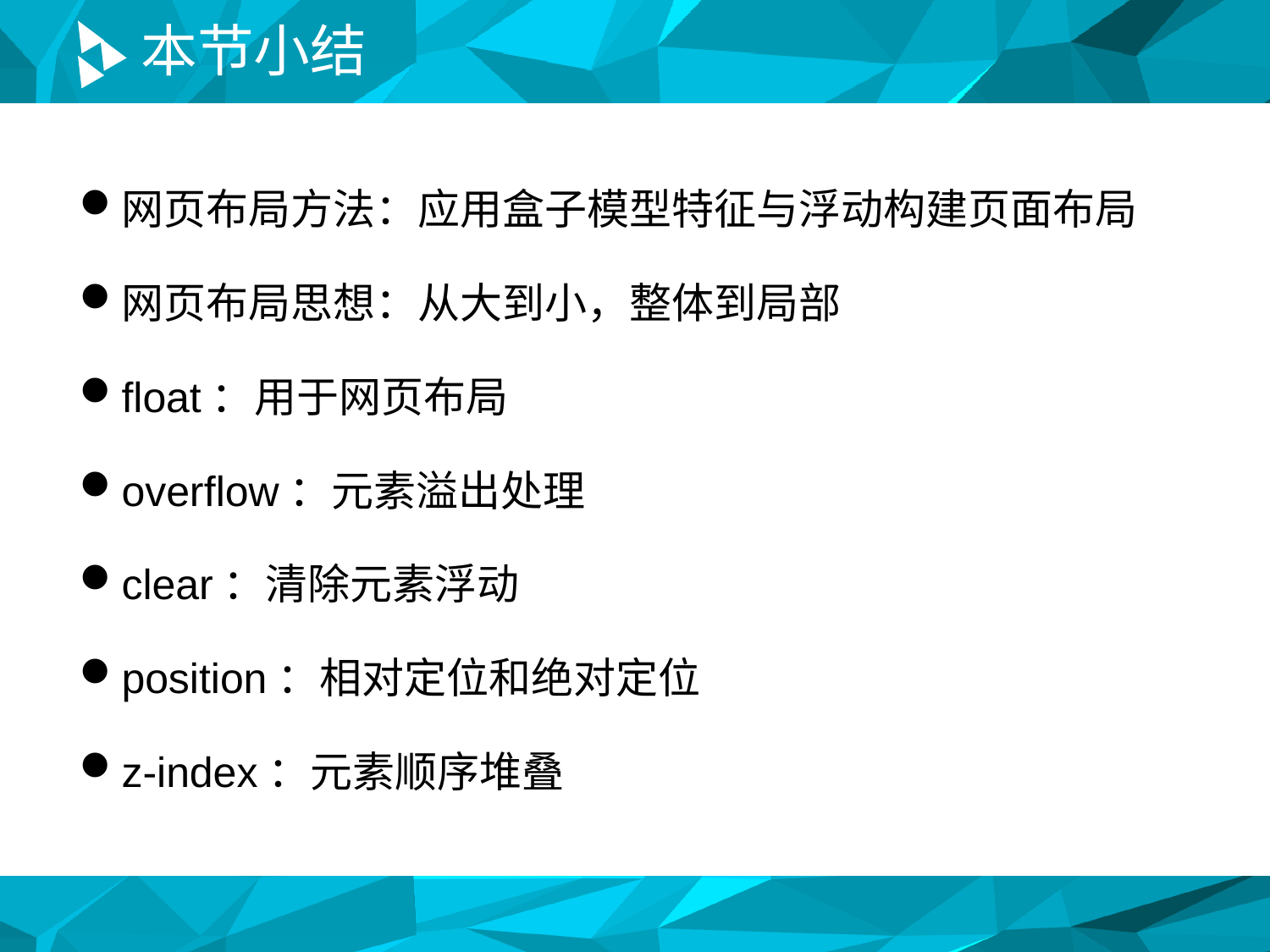

# 本节小结
网页布局方法：应用盒子模型特征与浮动构建页面布局
网页布局思想：从大到小，整体到局部
float：用于网页布局
overflow：元素溢出处理
clear：清除元素浮动
position：相对定位和绝对定位
z-index：元素顺序堆叠